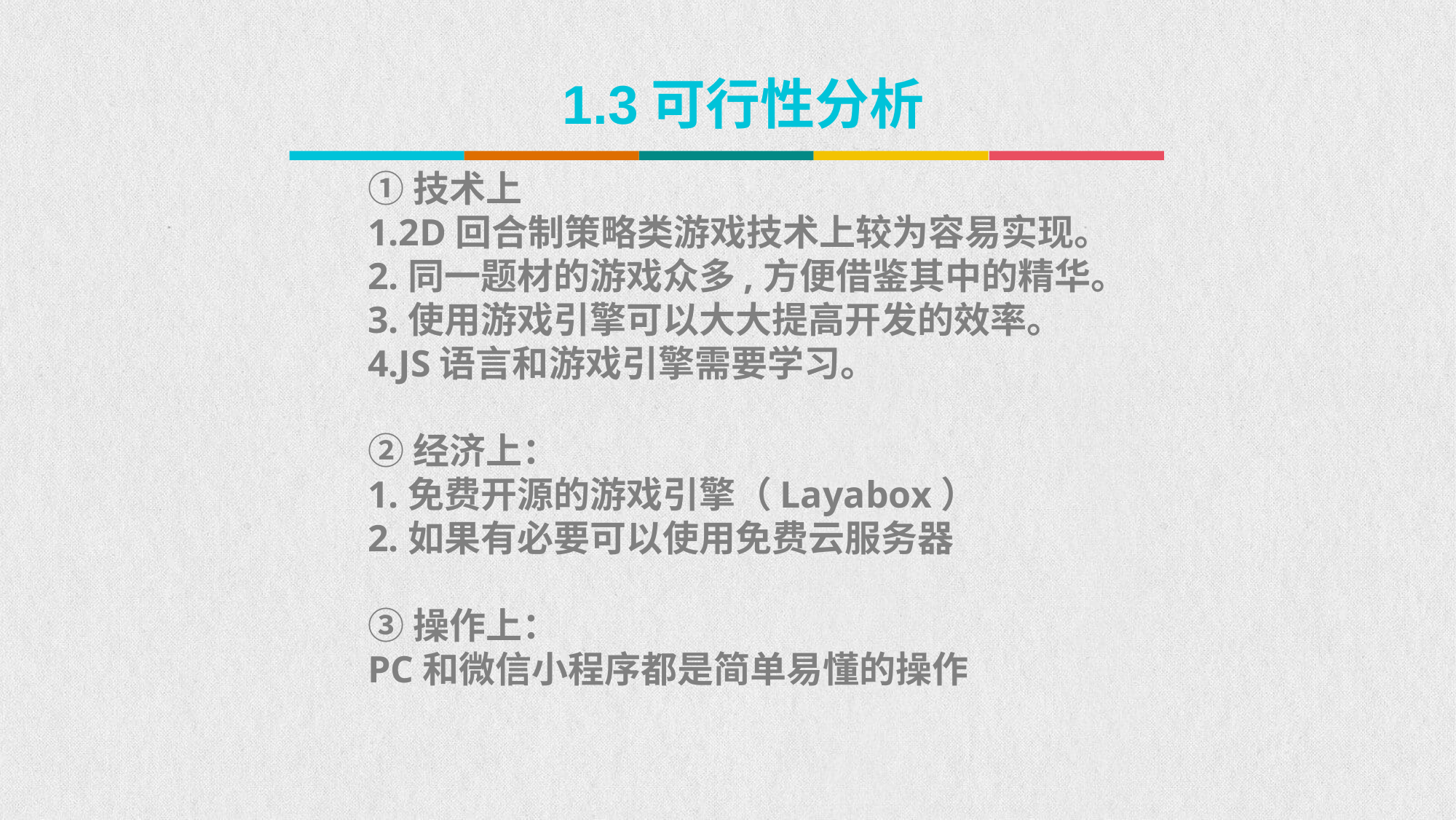

1.3可行性分析

①技术上
1.2D回合制策略类游戏技术上较为容易实现。
2.同一题材的游戏众多,方便借鉴其中的精华。
3.使用游戏引擎可以大大提高开发的效率。
4.JS语言和游戏引擎需要学习。

②经济上：
1.免费开源的游戏引擎（Layabox）
2.如果有必要可以使用免费云服务器

③操作上：
PC和微信小程序都是简单易懂的操作